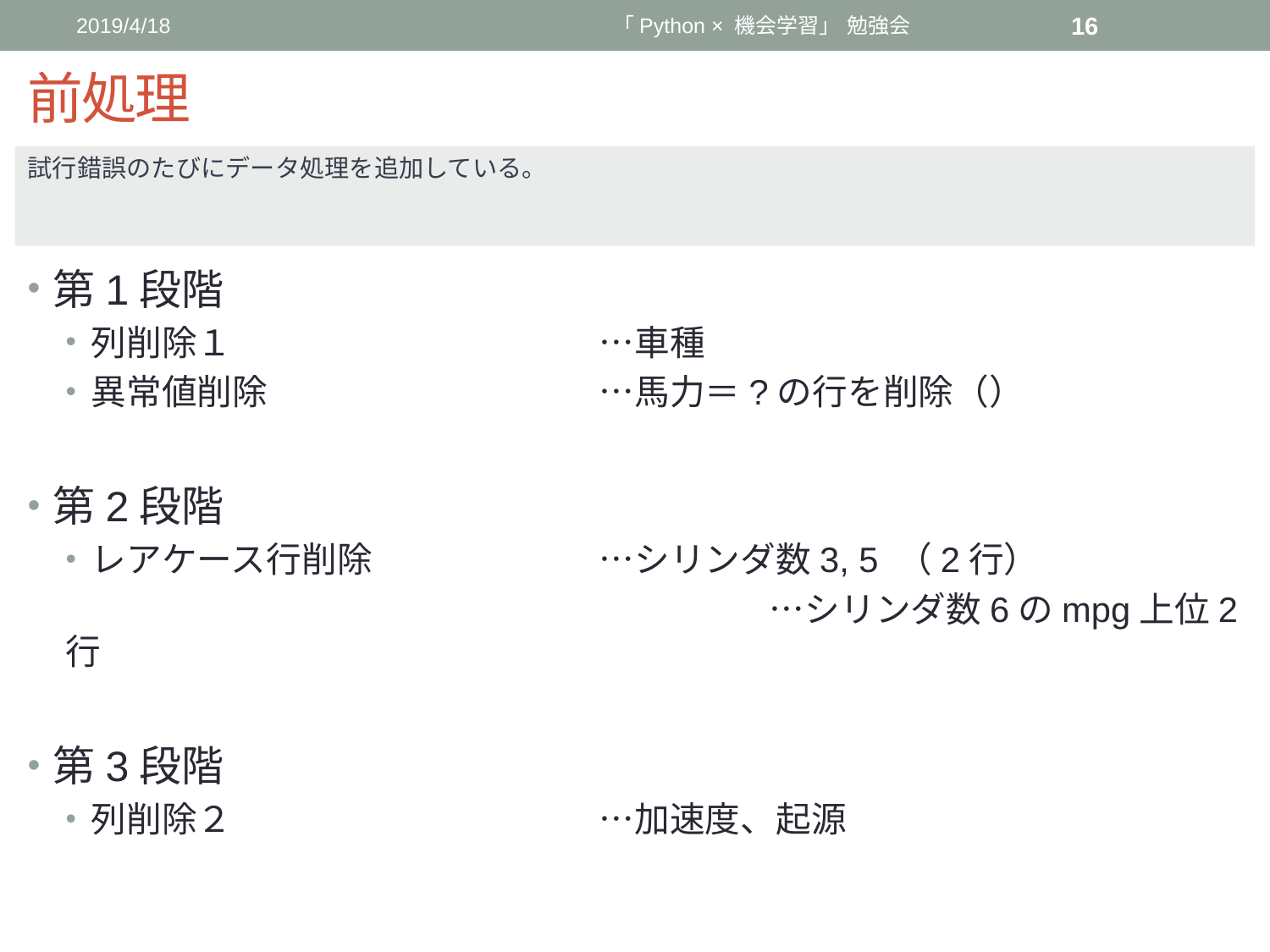

2019/4/18
「Python × 機会学習」 勉強会
16
# 前処理
試行錯誤のたびにデータ処理を追加している。
第1段階
列削除１			…車種
異常値削除			…馬力＝?の行を削除（）

第2段階
レアケース行削除		…シリンダ数3, 5 （2行）
 　　　　　　　　　　　　　　　　　　　  …シリンダ数6のmpg上位2行

第3段階
列削除２			…加速度、起源